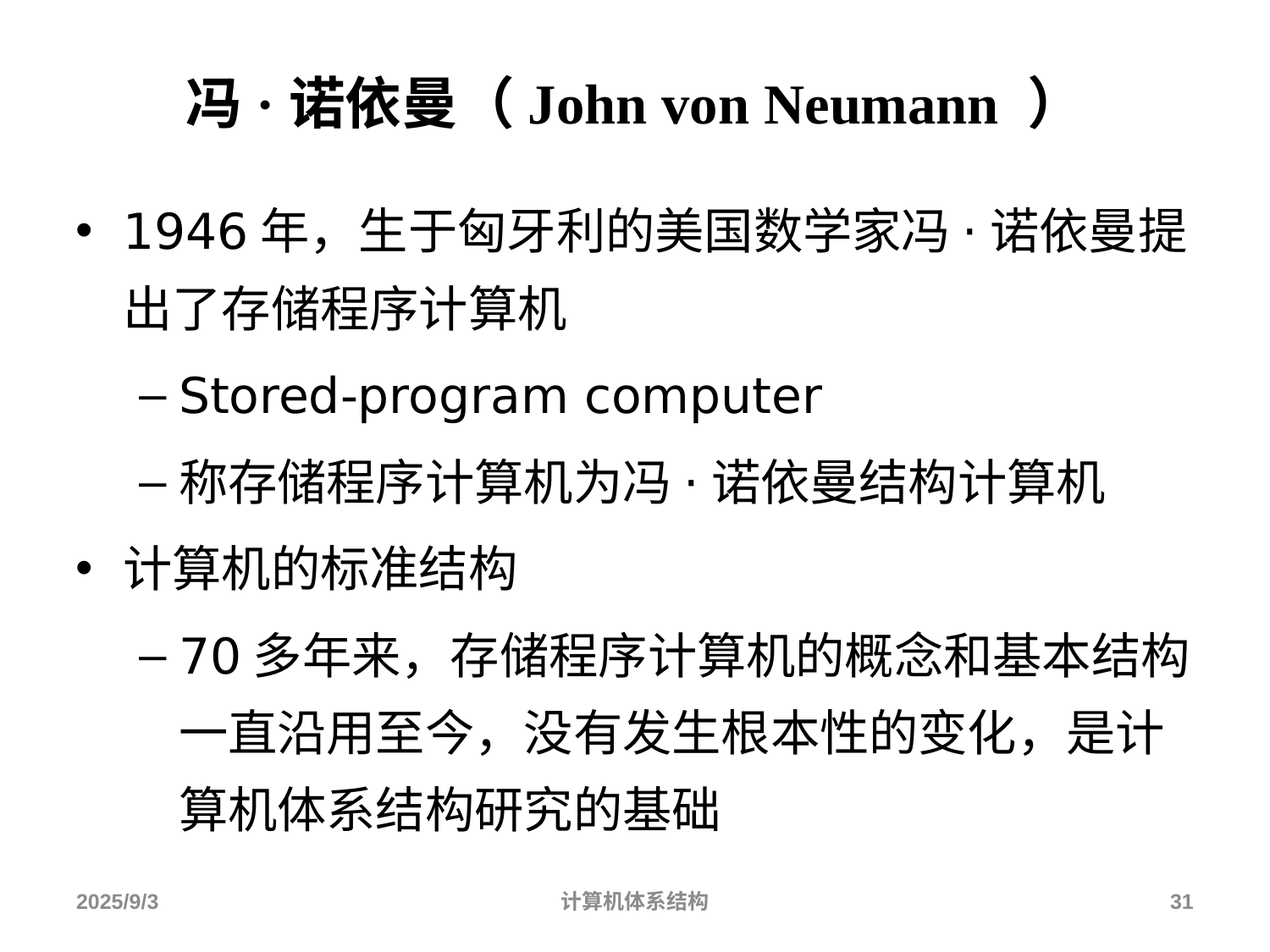

冯·诺依曼（John von Neumann ）
1946年，生于匈牙利的美国数学家冯·诺依曼提出了存储程序计算机
Stored-program computer
称存储程序计算机为冯·诺依曼结构计算机
计算机的标准结构
70多年来，存储程序计算机的概念和基本结构一直沿用至今，没有发生根本性的变化，是计算机体系结构研究的基础
2025/9/3
计算机体系结构
31